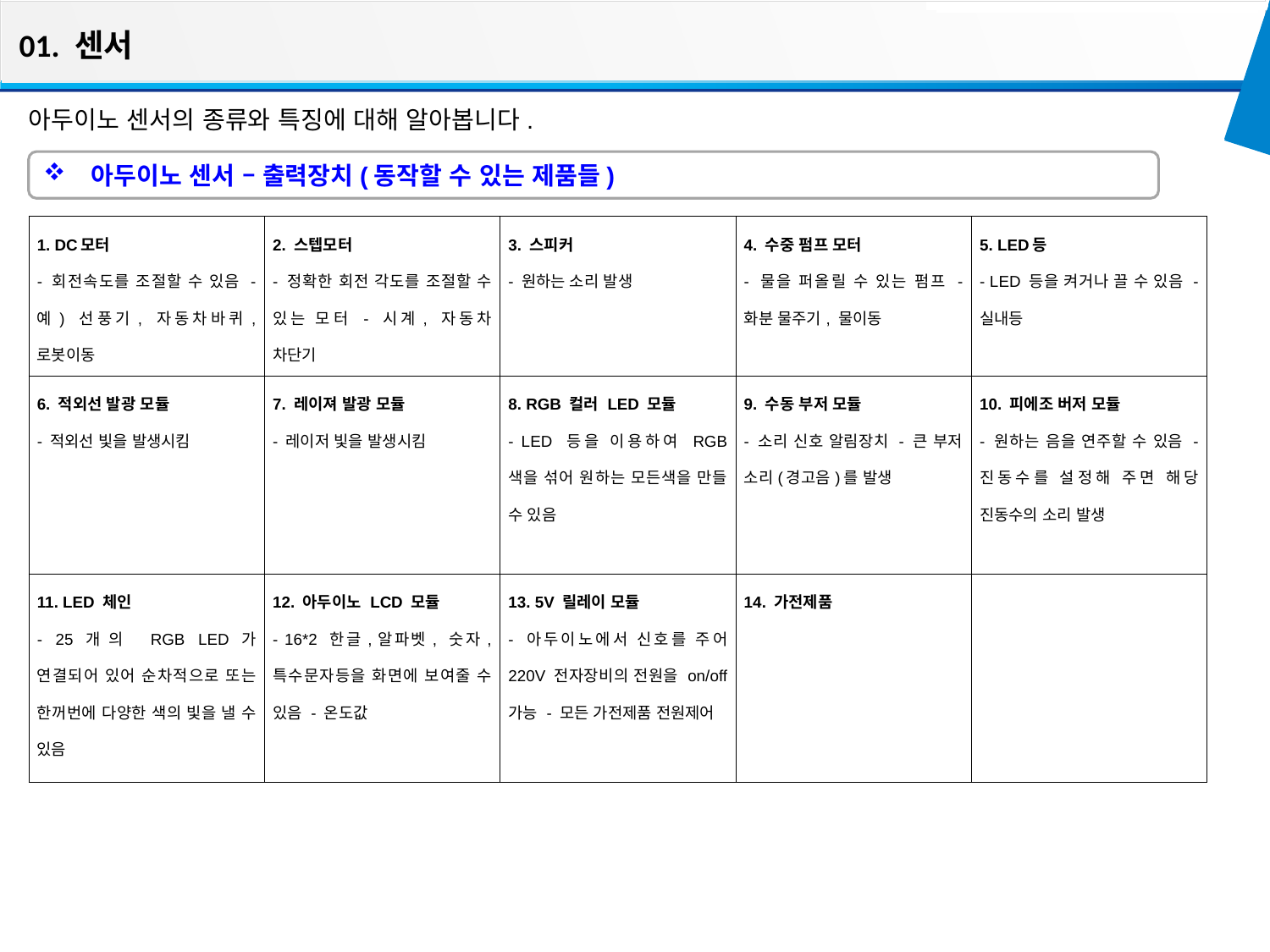

01. 센서

아두이노 센서의 종류와 특징에 대해 알아봅니다.
아두이노 센서 – 출력장치(동작할 수 있는 제품들)
| 1. DC모터 - 회전속도를 조절할 수 있음 - 예) 선풍기, 자동차바퀴, 로봇이동 | 2. 스텝모터 - 정확한 회전 각도를 조절할 수 있는 모터 - 시계, 자동차 차단기 | 3. 스피커 - 원하는 소리 발생 | 4. 수중 펌프 모터 - 물을 퍼올릴 수 있는 펌프 - 화분 물주기, 물이동 | 5. LED등 - LED 등을 켜거나 끌 수 있음 - 실내등 |
| --- | --- | --- | --- | --- |
| 6. 적외선 발광 모듈 - 적외선 빛을 발생시킴 | 7. 레이져 발광 모듈 - 레이저 빛을 발생시킴 | 8. RGB 컬러 LED 모듈 - LED 등을 이용하여 RGB 색을 섞어 원하는 모든색을 만들 수 있음 | 9. 수동 부저 모듈 - 소리 신호 알림장치 - 큰 부저 소리(경고음)를 발생 | 10. 피에조 버저 모듈 - 원하는 음을 연주할 수 있음 - 진동수를 설정해 주면 해당 진동수의 소리 발생 |
| 11. LED 체인 - 25개의 RGB LED가 연결되어 있어 순차적으로 또는 한꺼번에 다양한 색의 빛을 낼 수 있음 | 12. 아두이노 LCD 모듈 - 16\*2 한글,알파벳, 숫자, 특수문자등을 화면에 보여줄 수 있음 - 온도값 | 13. 5V 릴레이 모듈 - 아두이노에서 신호를 주어 220V 전자장비의 전원을 on/off 가능 - 모든 가전제품 전원제어 | 14. 가전제품 |  |